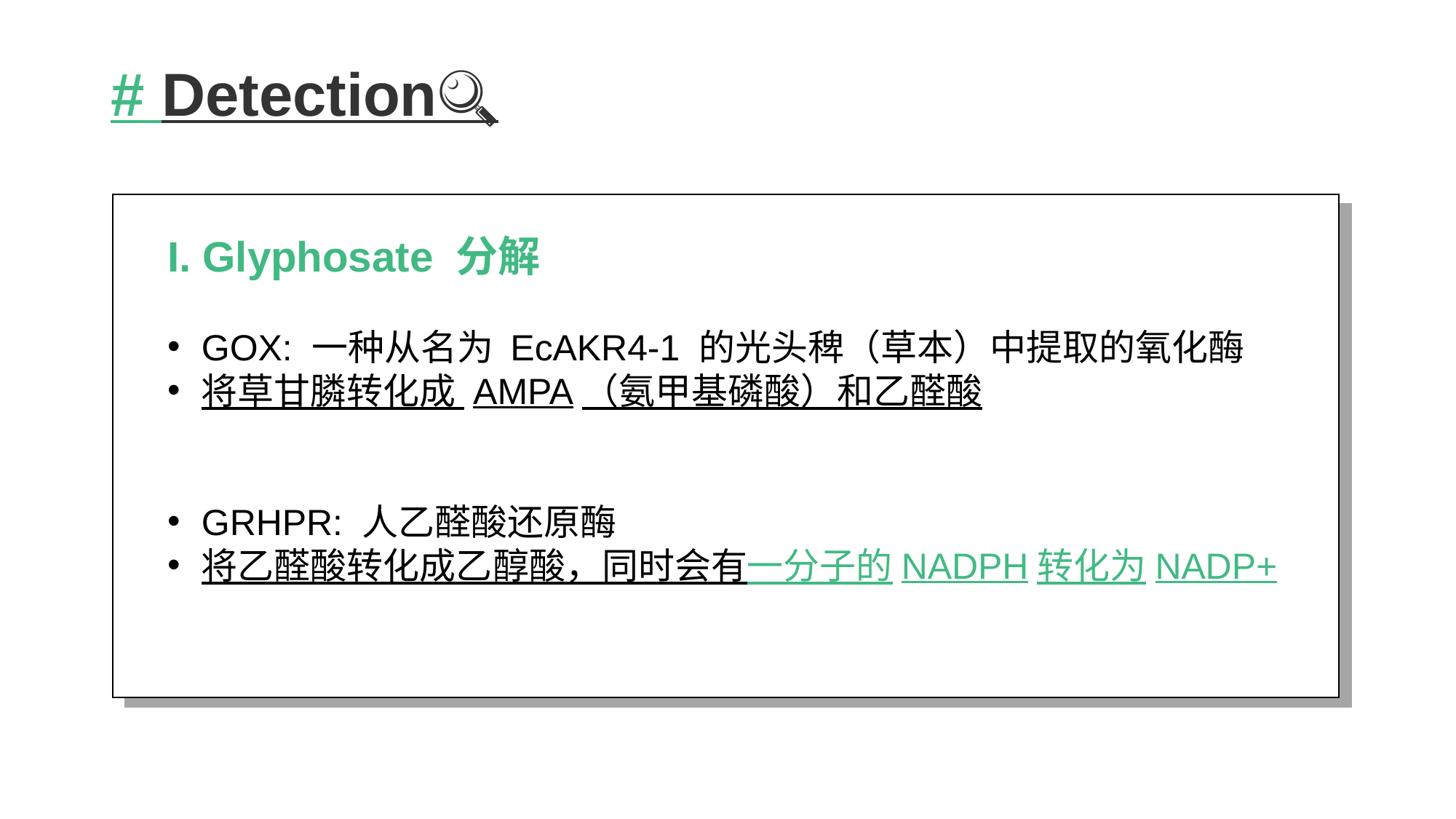

# # Detection🔍

I. Glyphosate 分解

GOX: 一种从名为 EcAKR4-1 的光头稗（草本）中提取的氧化酶
将草甘膦转化成 AMPA（氨甲基磷酸）和乙醛酸

GRHPR: 人乙醛酸还原酶
将乙醛酸转化成乙醇酸，同时会有一分子的NADPH转化为NADP+